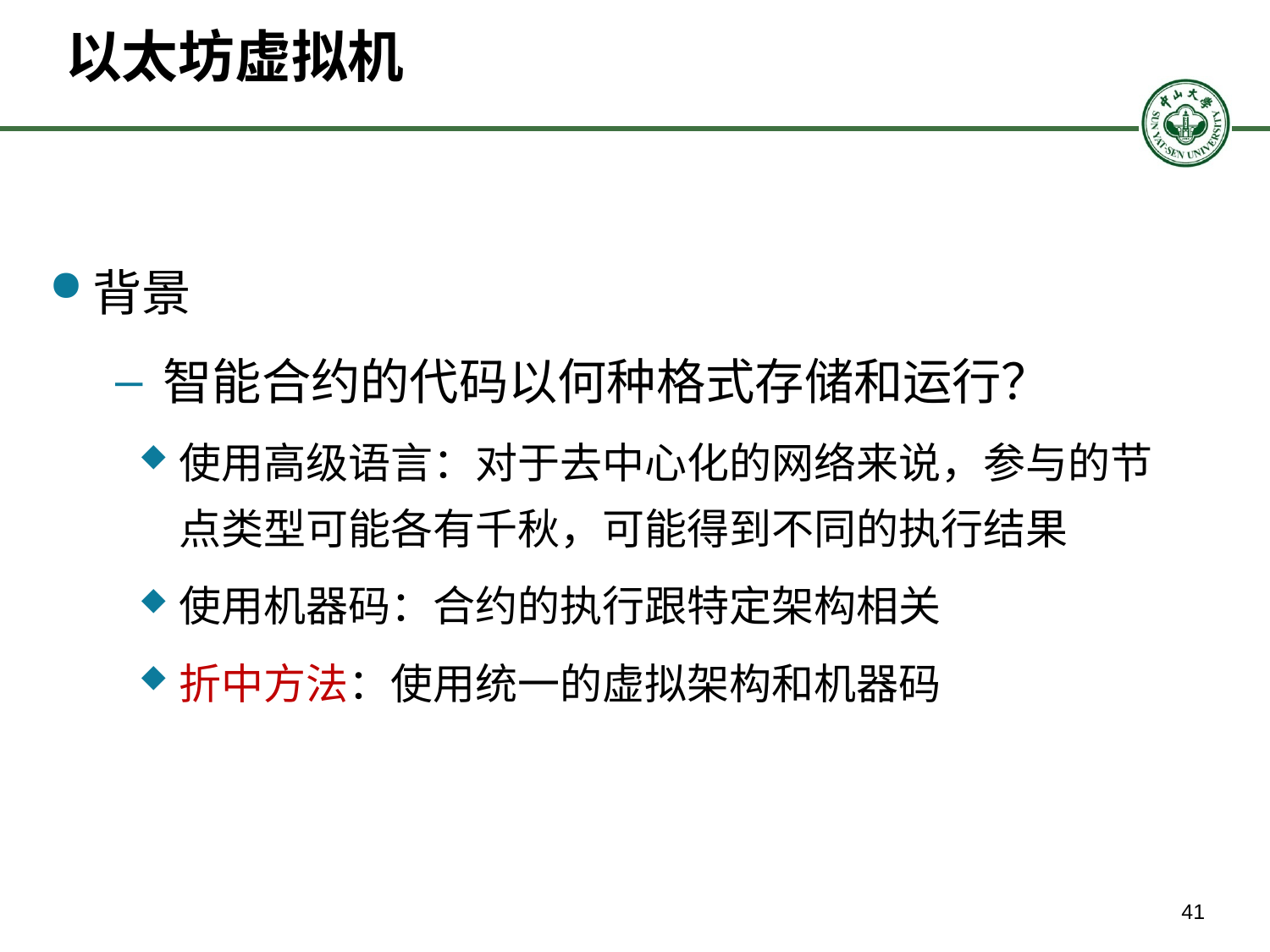

# 以太坊虚拟机
背景
智能合约的代码以何种格式存储和运行？
使用高级语言：对于去中心化的网络来说，参与的节点类型可能各有千秋，可能得到不同的执行结果
使用机器码：合约的执行跟特定架构相关
折中方法：使用统一的虚拟架构和机器码